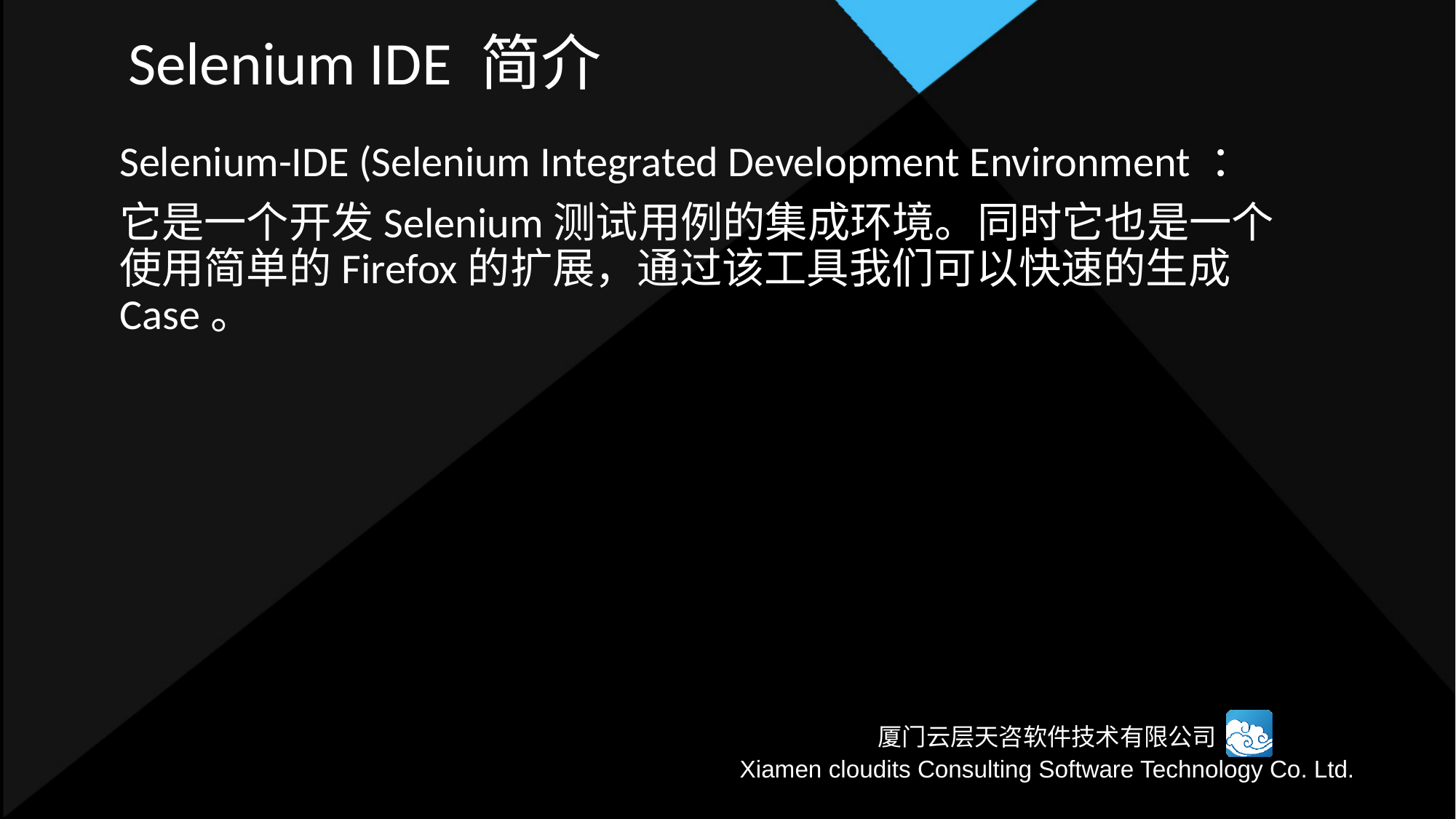

# Selenium IDE 简介
Selenium-IDE (Selenium Integrated Development Environment ：
它是一个开发Selenium测试用例的集成环境。同时它也是一个使用简单的Firefox的扩展，通过该工具我们可以快速的生成Case。